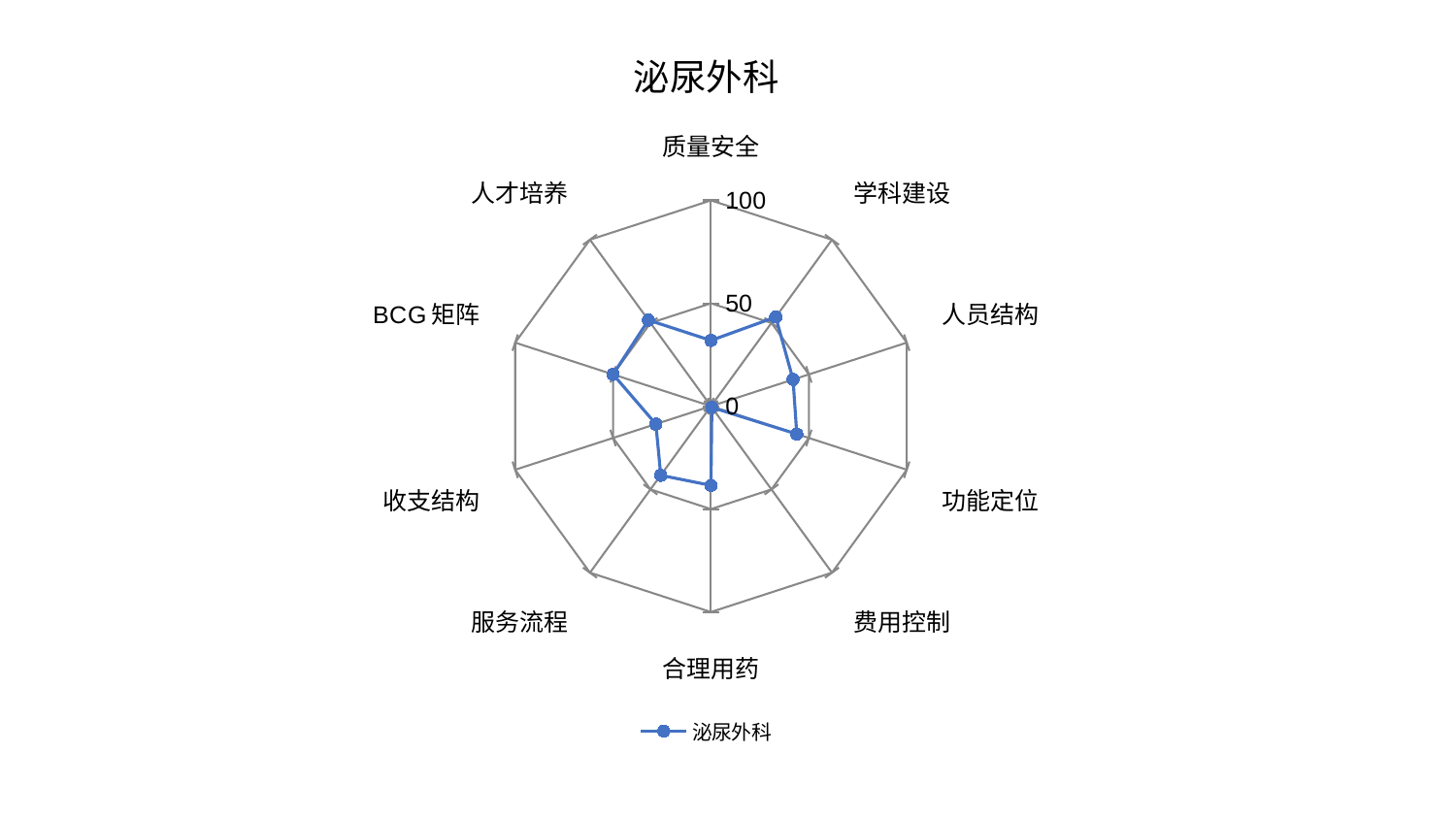

### Chart: 泌尿外科

| Category | 泌尿外科 |
|---|---|
| 质量安全 | 31.9445036973644 |
| 学科建设 | 53.55785740041492 |
| 人员结构 | 41.926540147287696 |
| 功能定位 | 43.831333017481 |
| 费用控制 | 0.72938663544803 |
| 合理用药 | 38.49346018834303 |
| 服务流程 | 41.503018535311696 |
| 收支结构 | 28.15433542548442 |
| BCG矩阵 | 50.0011590749116 |
| 人才培养 | 51.71643538001803 |
121